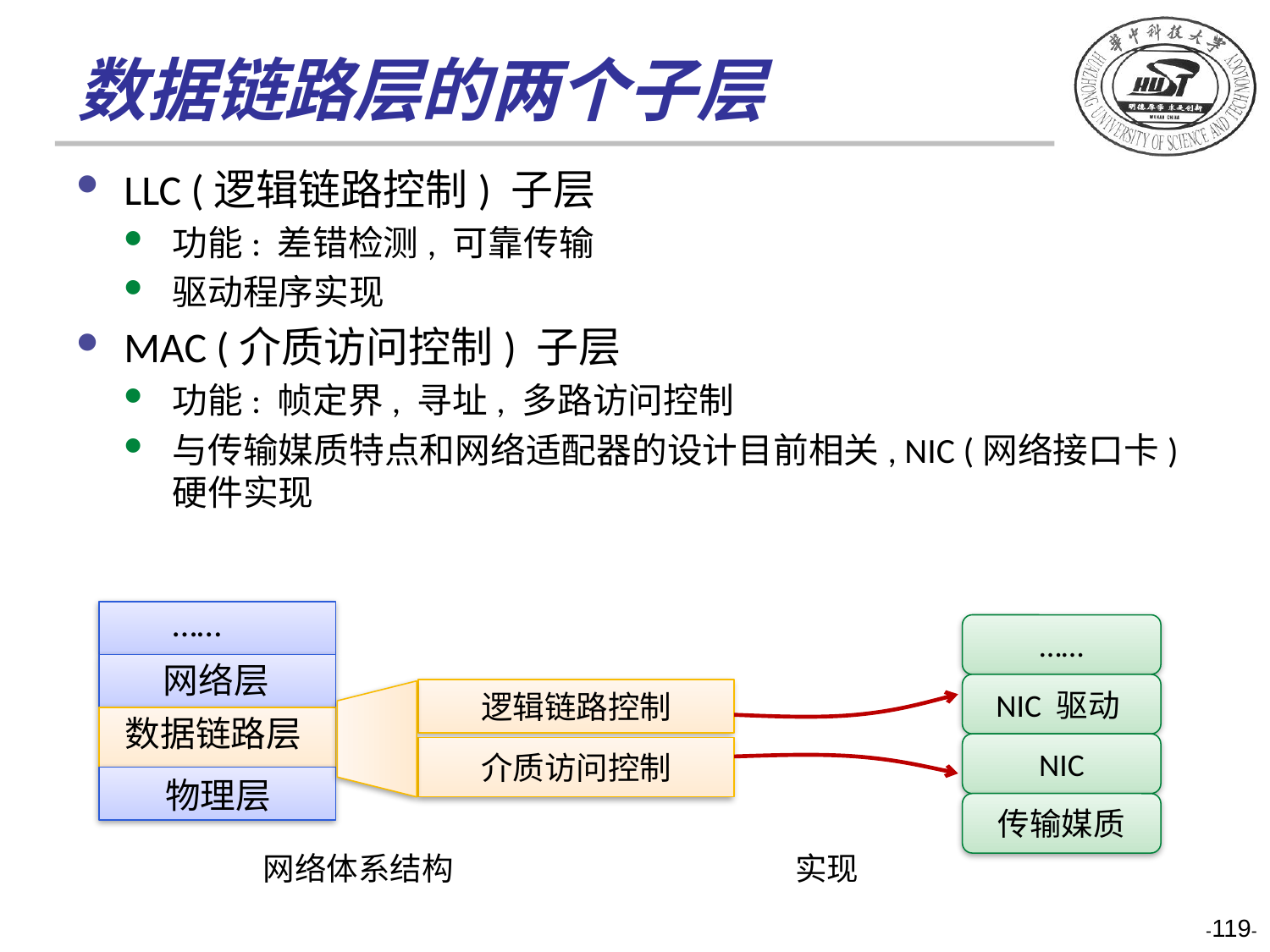

# 数据链路层的两个子层
LLC (逻辑链路控制) 子层
功能: 差错检测, 可靠传输
驱动程序实现
MAC (介质访问控制) 子层
功能: 帧定界, 寻址, 多路访问控制
与传输媒质特点和网络适配器的设计目前相关, NIC (网络接口卡) 硬件实现
……

网络层

逻辑链路控制

数据链路层

介质访问控制

物理层
……
NIC 驱动
NIC
传输媒质

网络体系结构
实现
-119-